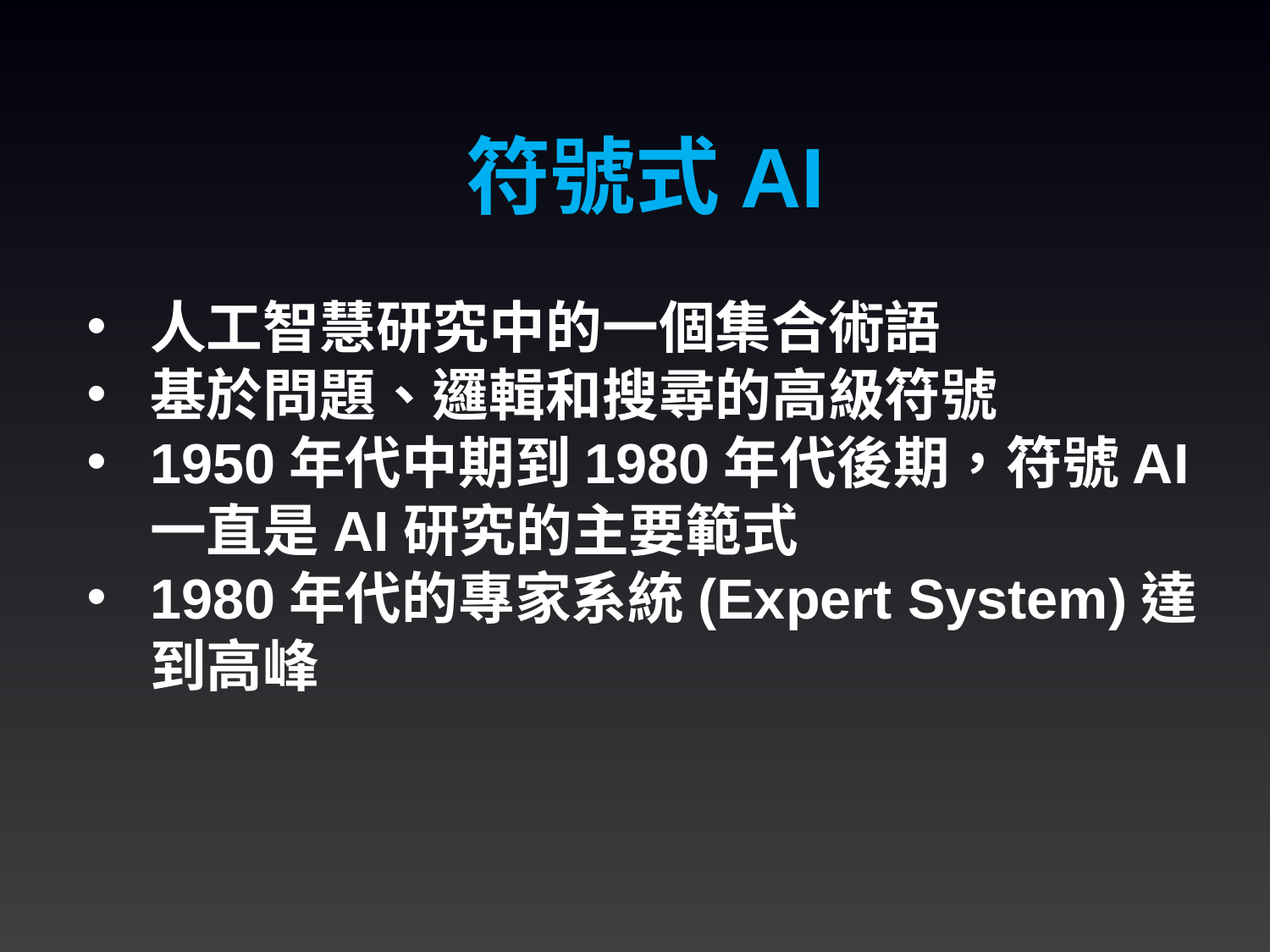

符號式AI
人工智慧研究中的一個集合術語
基於問題、邏輯和搜尋的高級符號
1950年代中期到1980年代後期，符號AI一直是AI研究的主要範式
1980年代的專家系統(Expert System)達到高峰